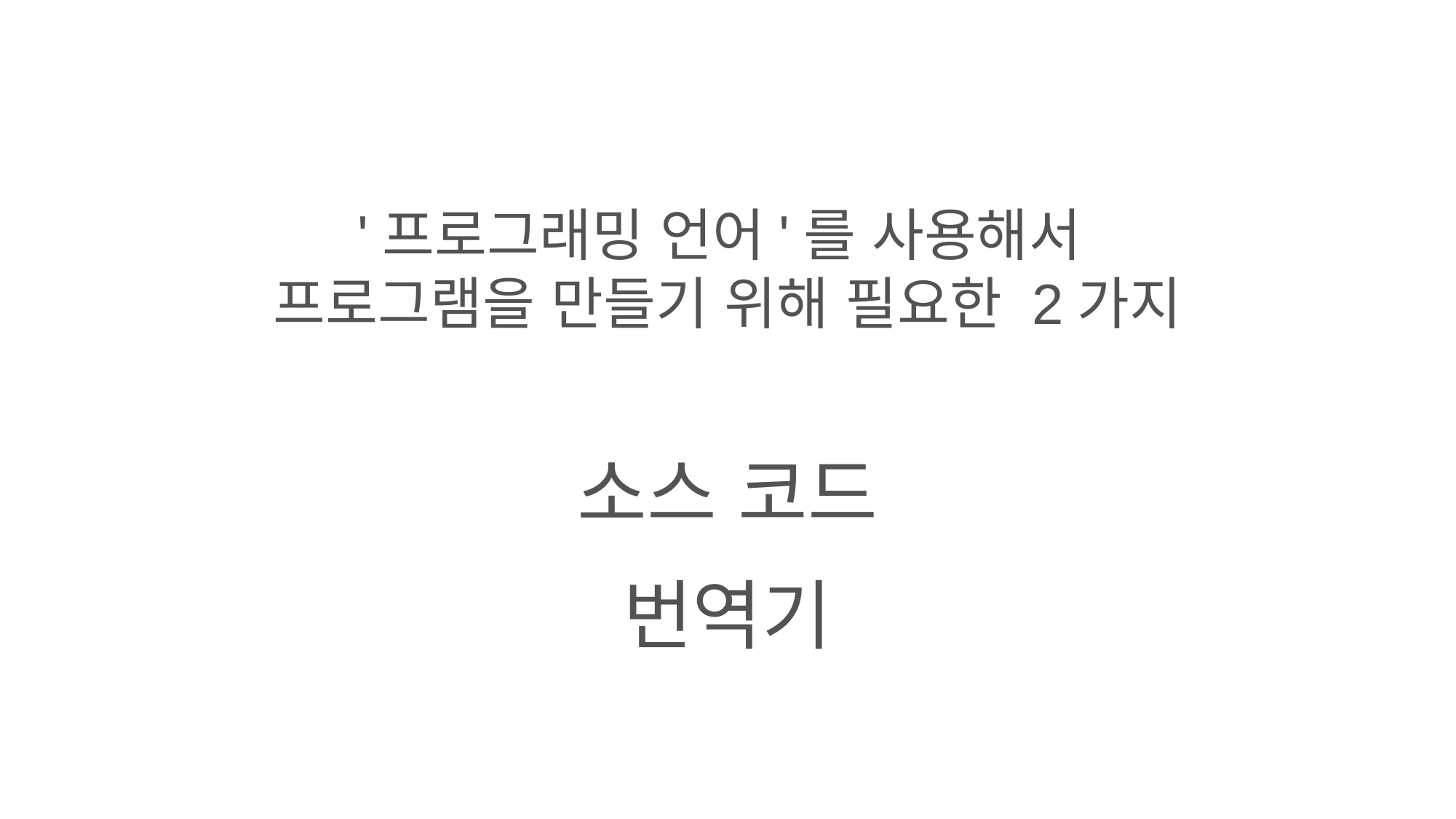

'프로그래밍 언어'를 사용해서
프로그램을 만들기 위해 필요한 2가지
소스 코드
번역기